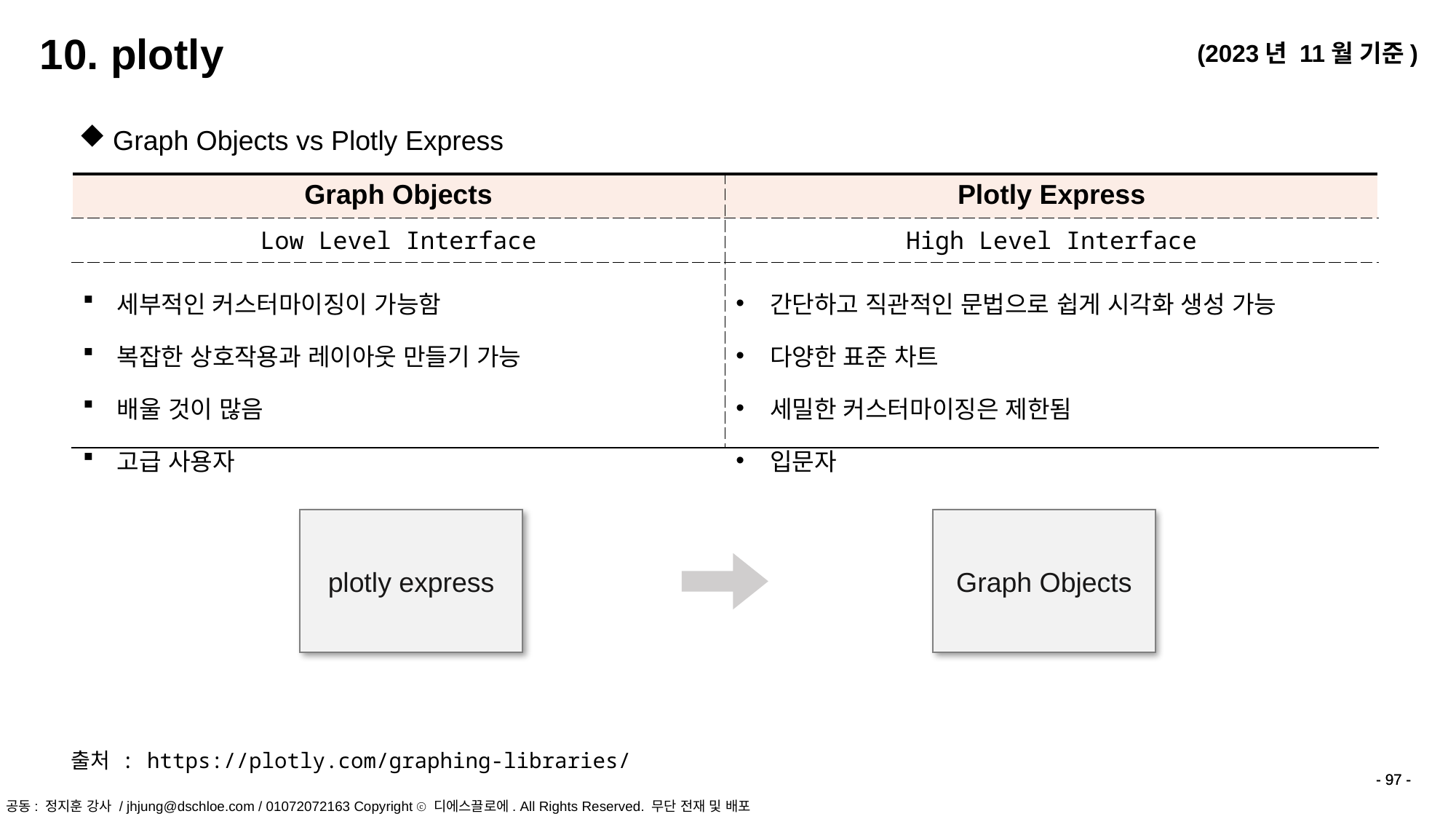

10. plotly
Graph Objects vs Plotly Express
| Graph Objects | Plotly Express |
| --- | --- |
| Low Level Interface | High Level Interface |
| 세부적인 커스터마이징이 가능함 복잡한 상호작용과 레이아웃 만들기 가능 배울 것이 많음 고급 사용자 | 간단하고 직관적인 문법으로 쉽게 시각화 생성 가능 다양한 표준 차트 세밀한 커스터마이징은 제한됨 입문자 |
plotly express
Graph Objects

출처 : https://plotly.com/graphing-libraries/
- 97 -